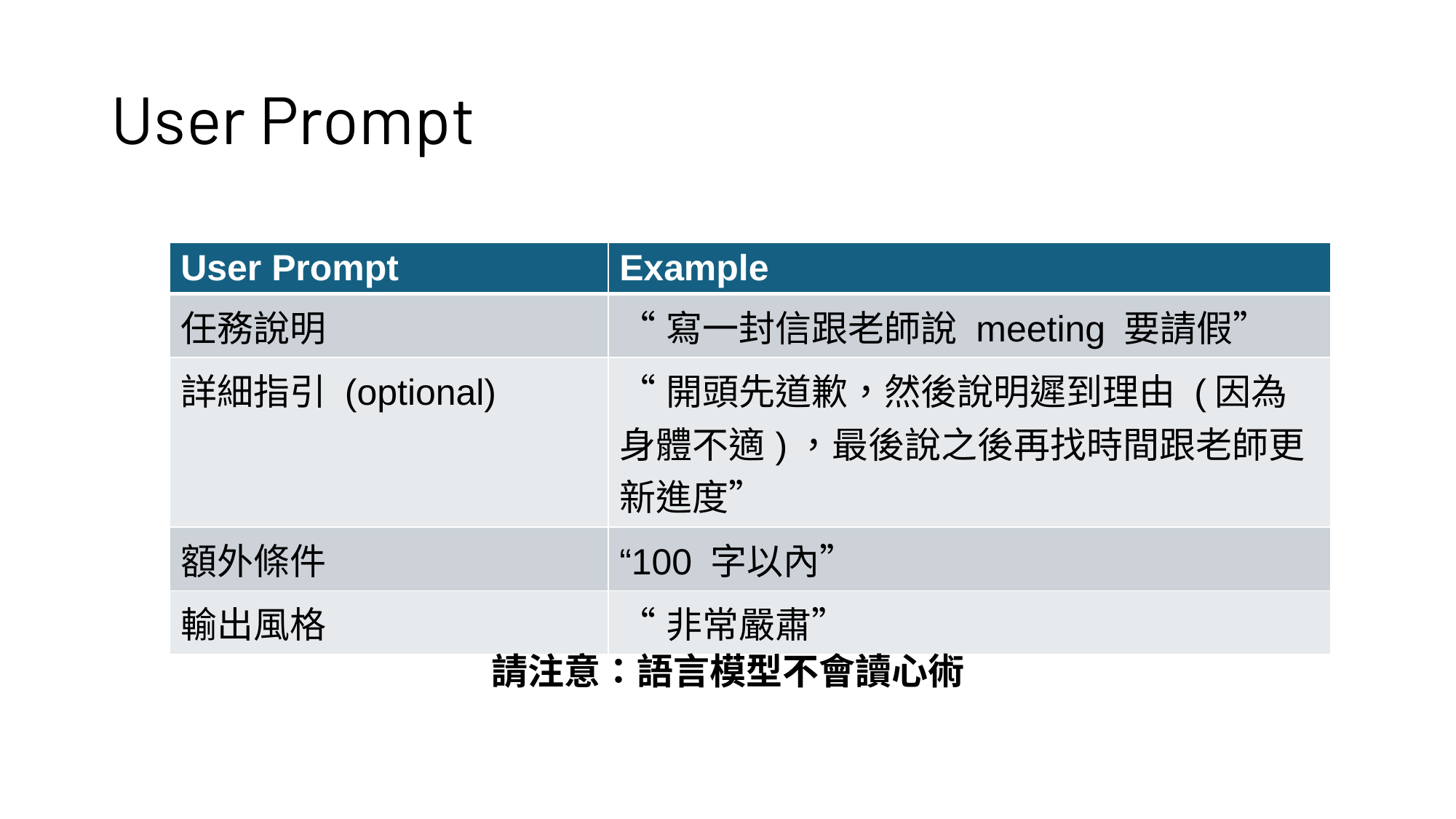

# User Prompt
| User Prompt | Example |
| --- | --- |
| 任務說明 | “寫一封信跟老師說 meeting 要請假” |
| 詳細指引 (optional) | “開頭先道歉，然後說明遲到理由 (因為身體不適)，最後說之後再找時間跟老師更新進度” |
| 額外條件 | “100 字以內” |
| 輸出風格 | “非常嚴肅” |
請注意：語言模型不會讀心術